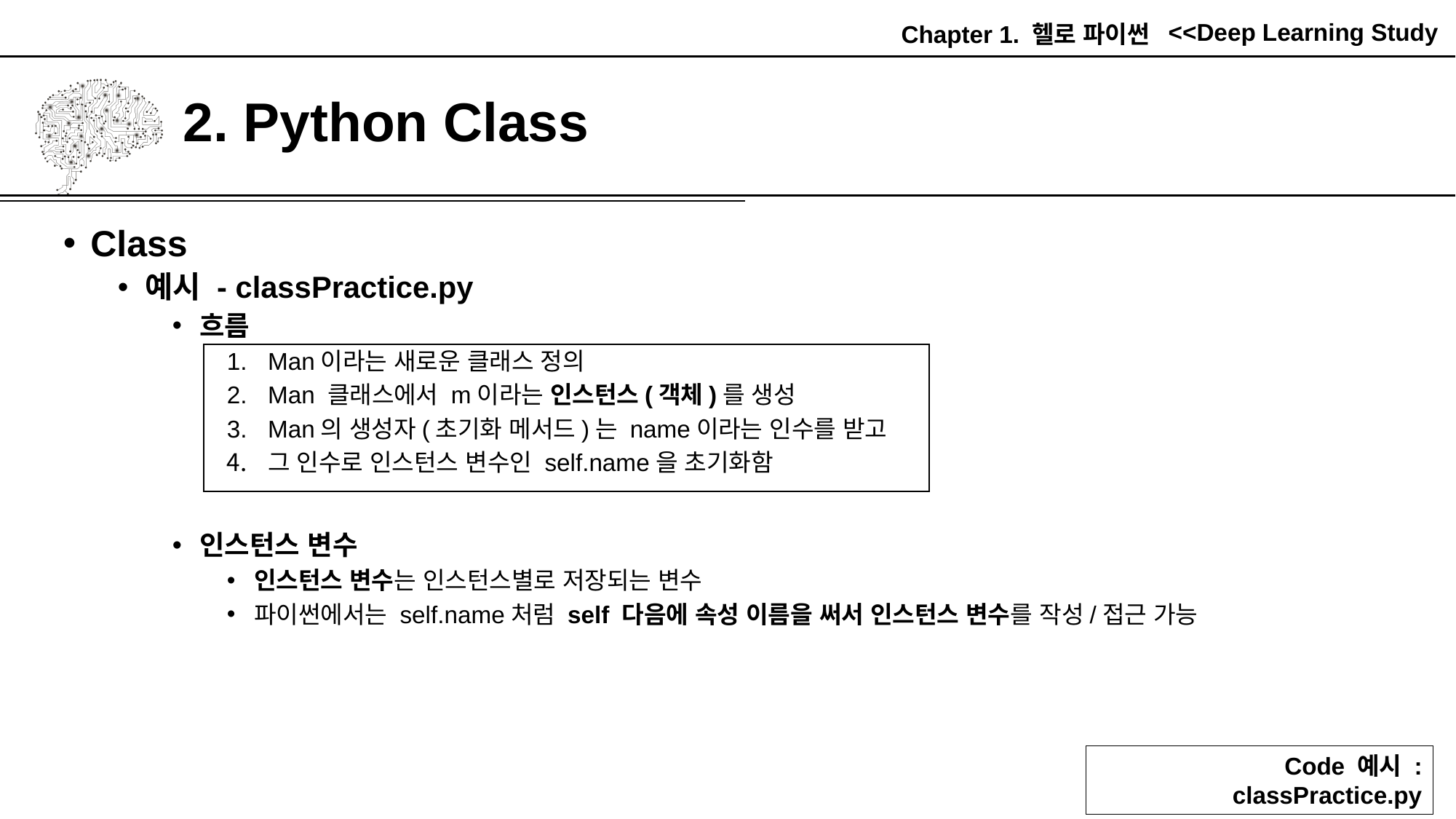

Chapter 1. 헬로 파이썬
# 2. Python Class
Class
예시 - classPractice.py
흐름
Man이라는 새로운 클래스 정의
Man 클래스에서 m이라는 인스턴스(객체)를 생성
Man의 생성자(초기화 메서드)는 name이라는 인수를 받고
그 인수로 인스턴스 변수인 self.name을 초기화함

인스턴스 변수
인스턴스 변수는 인스턴스별로 저장되는 변수
파이썬에서는 self.name처럼 self 다음에 속성 이름을 써서 인스턴스 변수를 작성/접근 가능

Code 예시 : classPractice.py